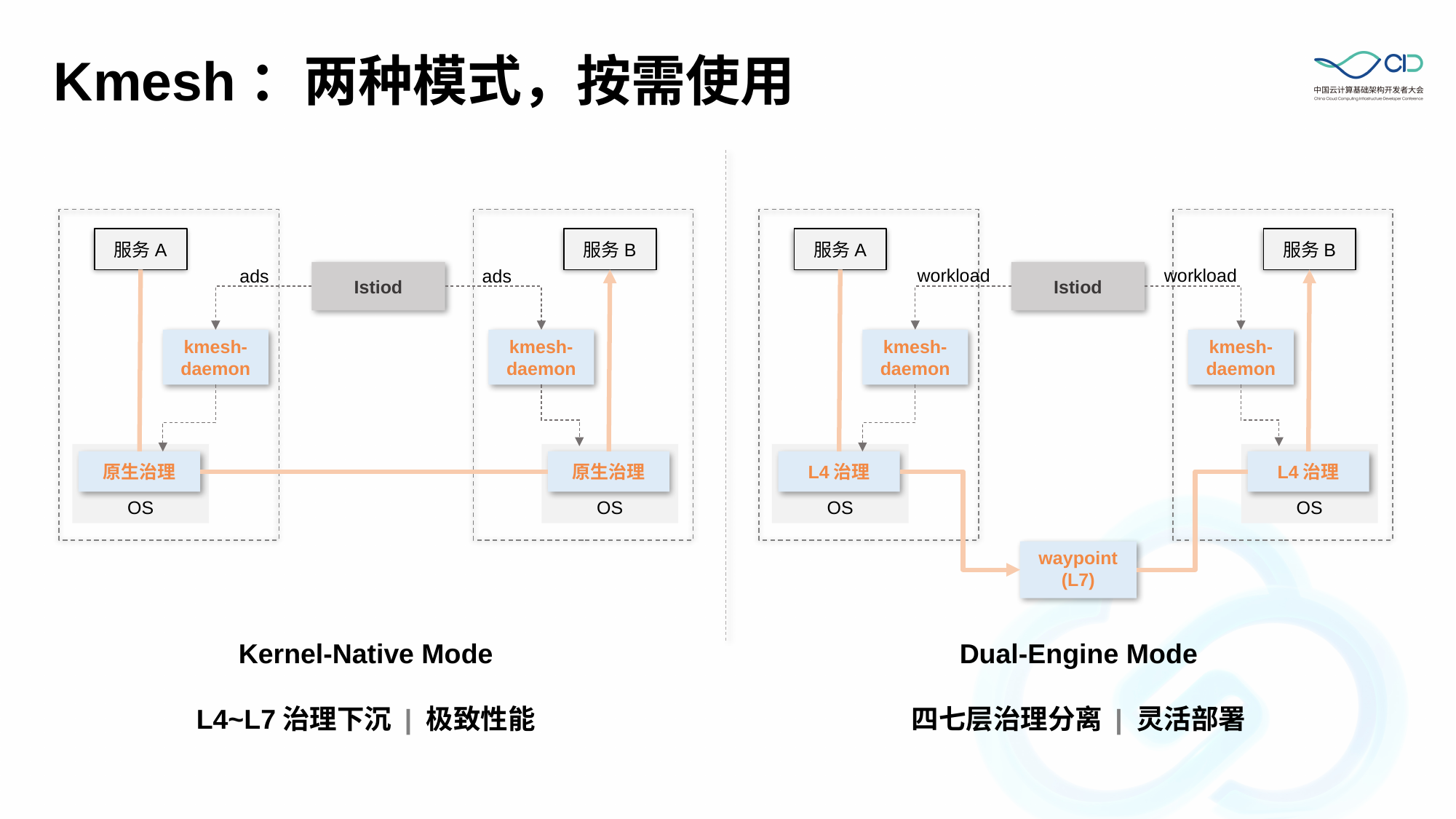

Kmesh：两种模式，按需使用

服务A
服务B
服务A
服务B
workload
workload
ads
ads
Istiod
Istiod
kmesh-daemon
kmesh-daemon
kmesh-daemon
kmesh-daemon
OS
原生治理
OS
原生治理
OS
L4治理
OS
L4治理
waypoint
(L7)
Kernel-Native Mode

L4~L7治理下沉 | 极致性能
Dual-Engine Mode

四七层治理分离 | 灵活部署